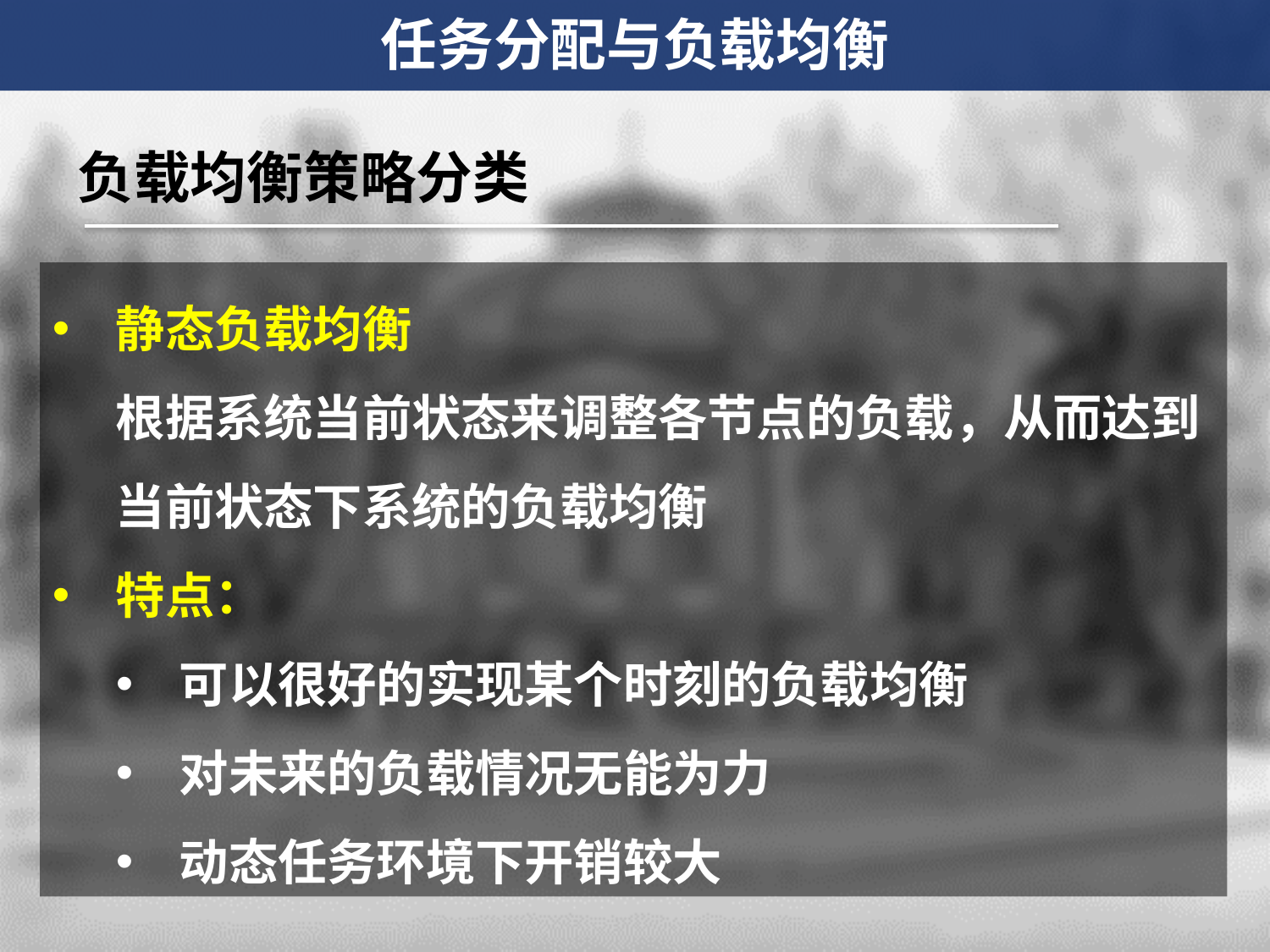

任务分配与负载均衡
负载均衡策略分类
静态负载均衡
根据系统当前状态来调整各节点的负载，从而达到当前状态下系统的负载均衡
特点：
可以很好的实现某个时刻的负载均衡
对未来的负载情况无能为力
动态任务环境下开销较大